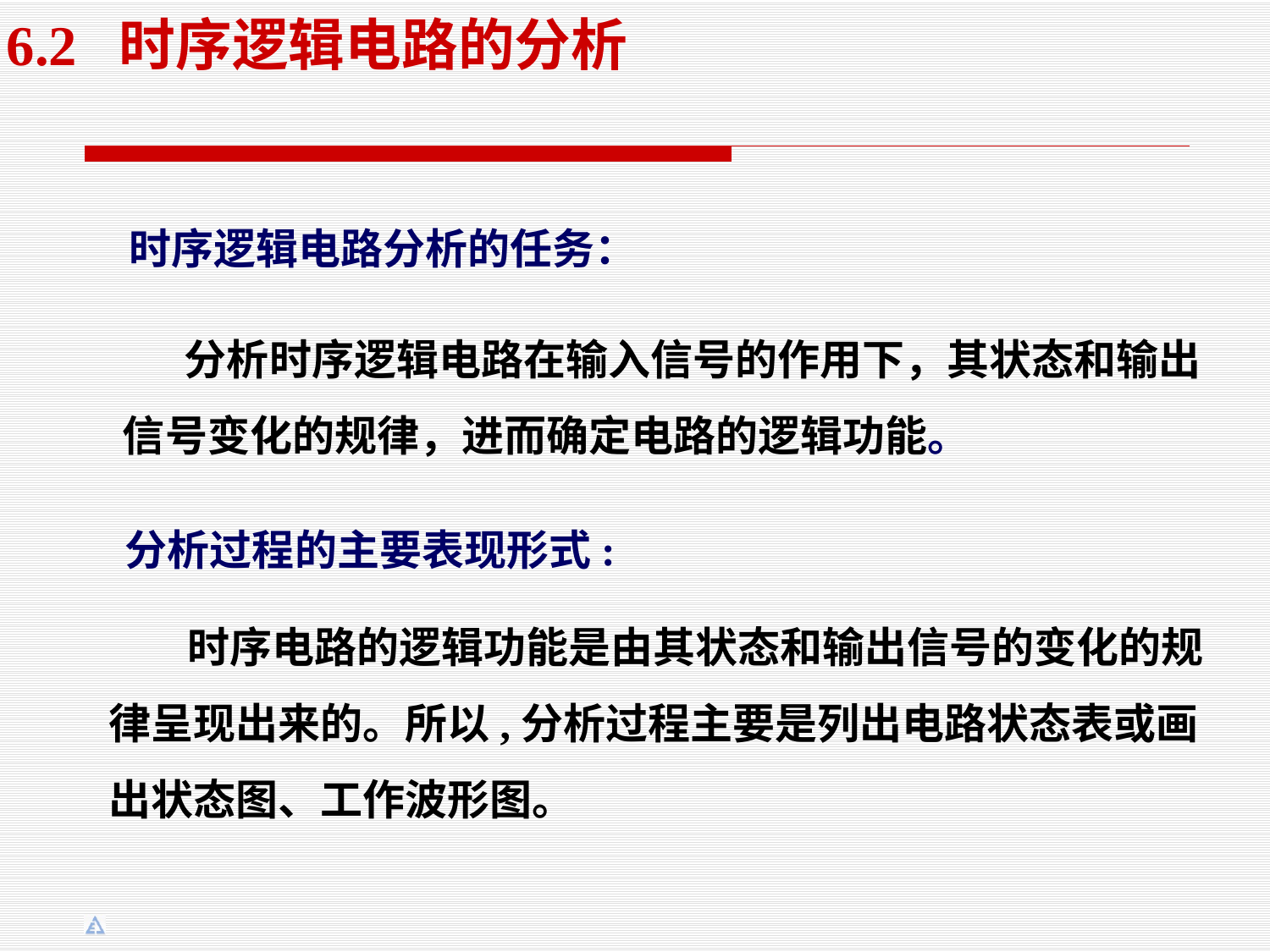

6.2  时序逻辑电路的分析
时序逻辑电路分析的任务：
　　　分析时序逻辑电路在输入信号的作用下，其状态和输出信号变化的规律，进而确定电路的逻辑功能。
分析过程的主要表现形式:
              时序电路的逻辑功能是由其状态和输出信号的变化的规律呈现出来的。所以,分析过程主要是列出电路状态表或画出状态图、工作波形图。